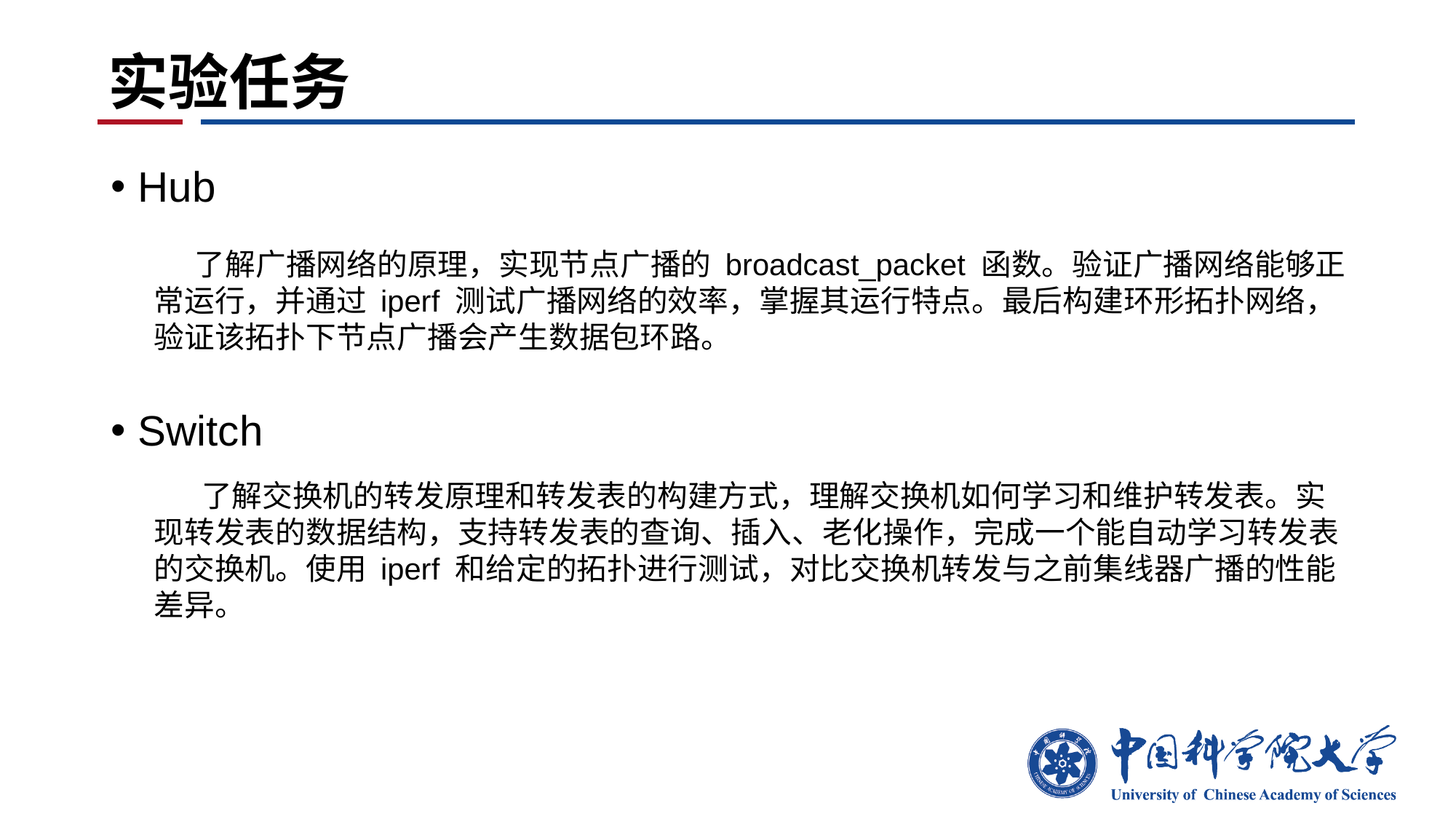

# 实验任务
Hub

Switch
     了解广播网络的原理，实现节点广播的 broadcast_packet 函数。验证广播网络能够正常运行，并通过 iperf 测试广播网络的效率，掌握其运行特点。最后构建环形拓扑网络，验证该拓扑下节点广播会产生数据包环路。
      了解交换机的转发原理和转发表的构建方式，理解交换机如何学习和维护转发表。实现转发表的数据结构，支持转发表的查询、插入、老化操作，完成一个能自动学习转发表的交换机。使用 iperf 和给定的拓扑进行测试，对比交换机转发与之前集线器广播的性能差异。